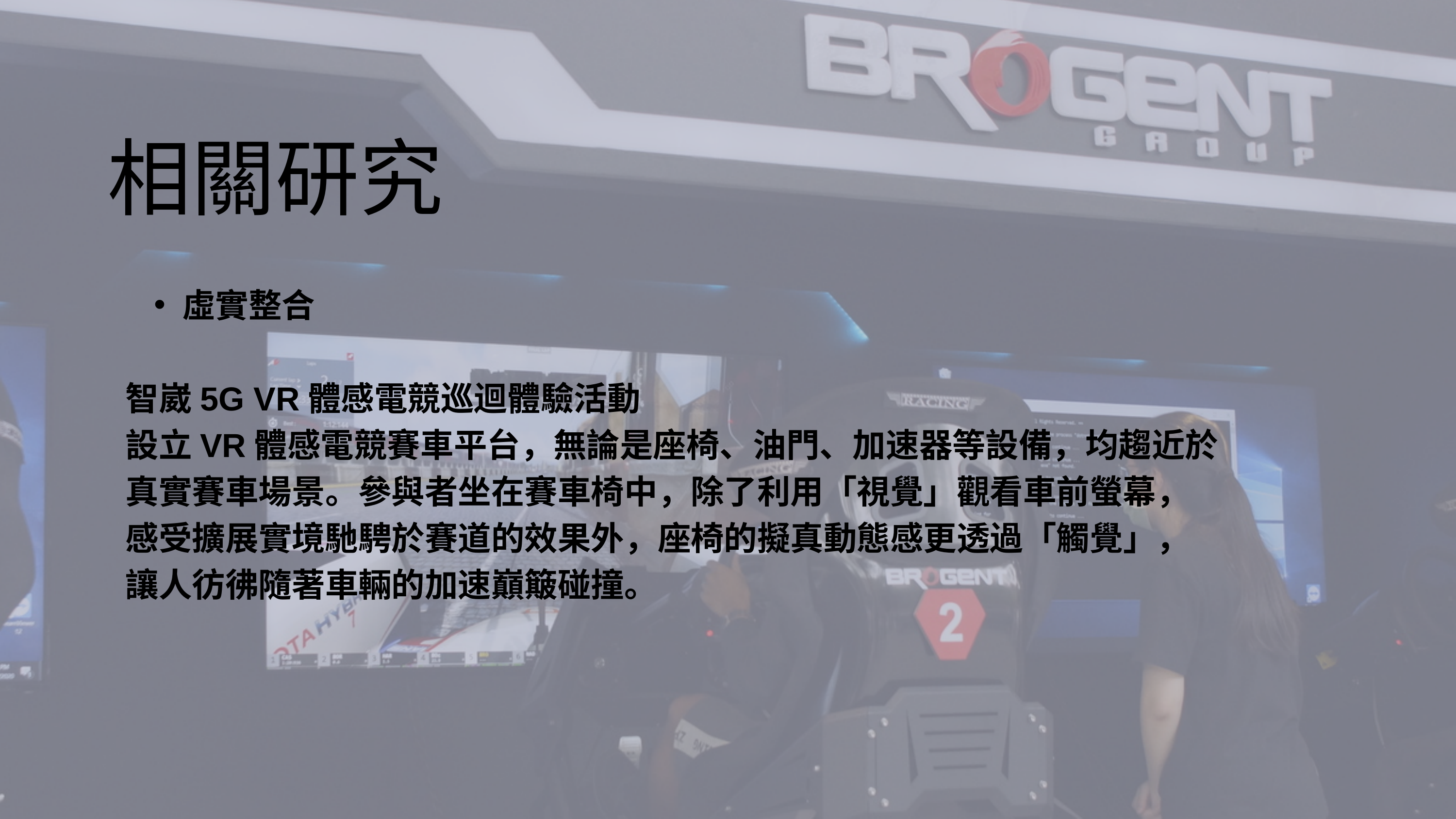

相關研究
虛實整合

智崴5G VR體感電競巡迴體驗活動
設立VR體感電競賽車平台，無論是座椅、油門、加速器等設備，均趨近於真實賽車場景。參與者坐在賽車椅中，除了利用「視覺」觀看車前螢幕，感受擴展實境馳騁於賽道的效果外，座椅的擬真動態感更透過「觸覺」，讓人彷彿隨著車輛的加速巔簸碰撞。